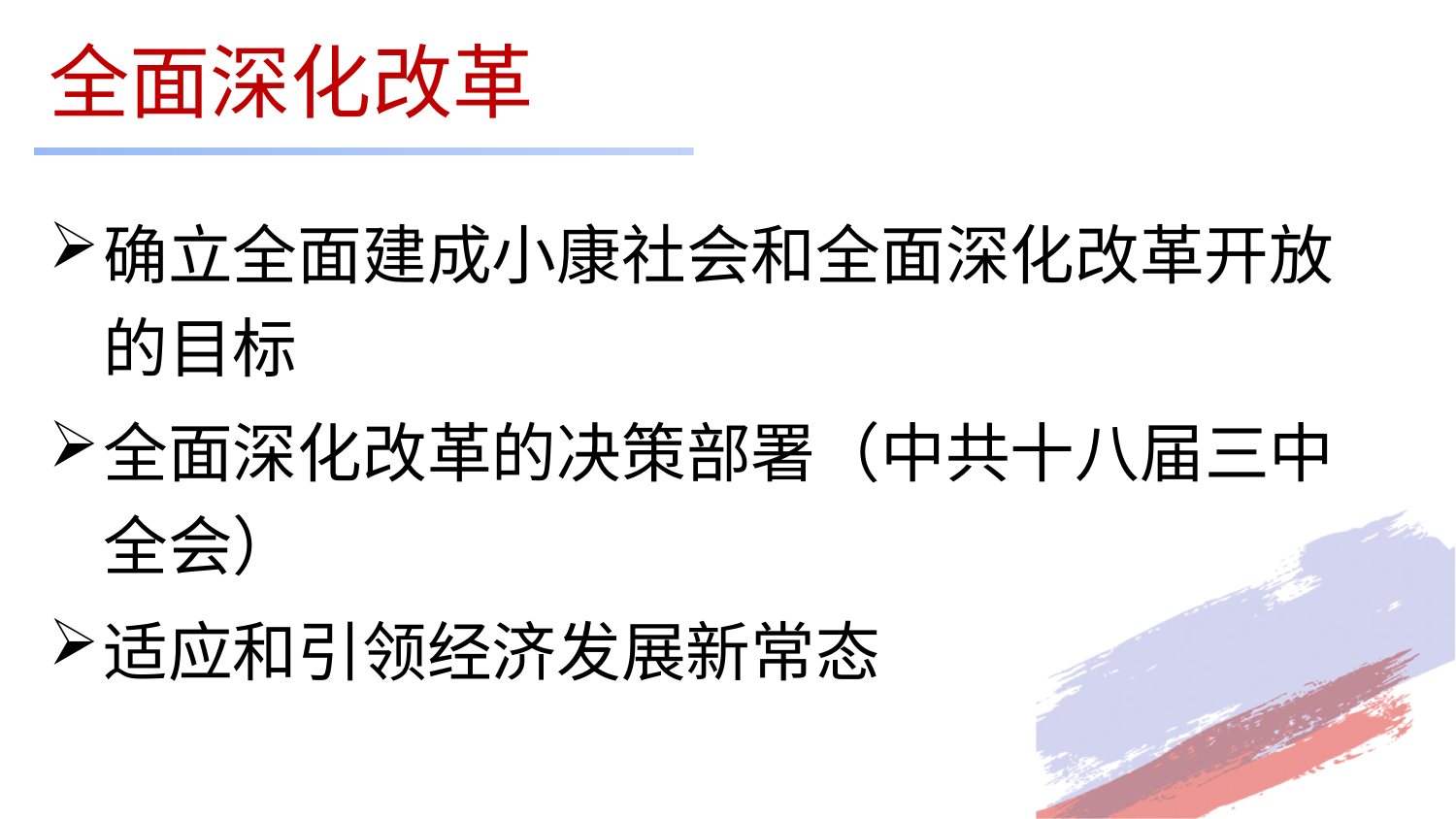

# 全面深化改革
确立全面建成小康社会和全面深化改革开放的目标
全面深化改革的决策部署（中共十八届三中全会）
适应和引领经济发展新常态